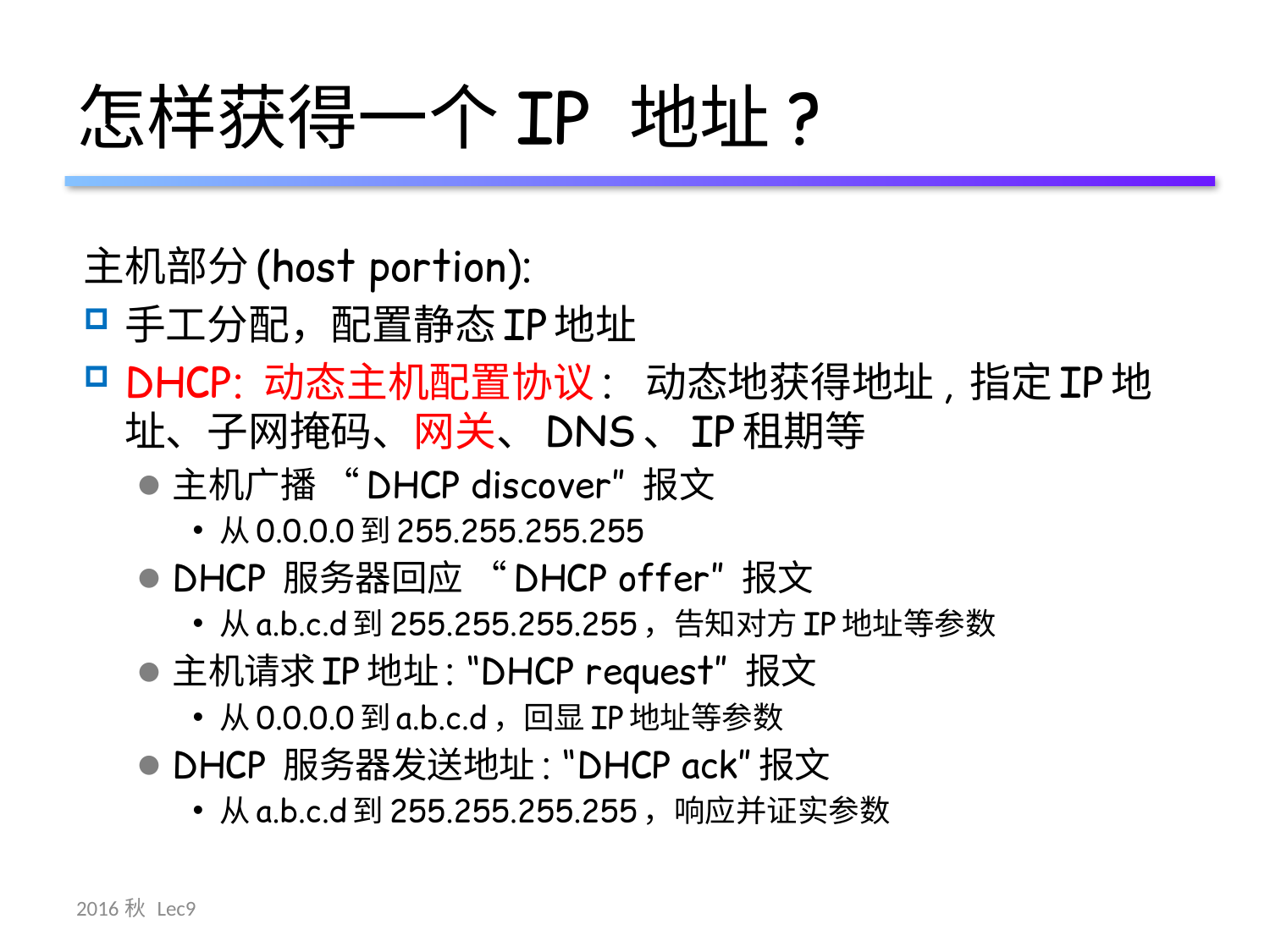

# 怎样获得一个IP 地址?
主机部分(host portion):
手工分配，配置静态IP地址
DHCP: 动态主机配置协议:  动态地获得地址, 指定IP地址、子网掩码、网关、DNS、IP租期等
主机广播 “DHCP discover” 报文
从0.0.0.0到255.255.255.255
DHCP 服务器回应 “DHCP offer” 报文
从a.b.c.d到255.255.255.255，告知对方IP地址等参数
主机请求IP地址: “DHCP request” 报文
从0.0.0.0到a.b.c.d，回显IP地址等参数
DHCP 服务器发送地址: “DHCP ack”报文
从a.b.c.d到255.255.255.255，响应并证实参数
2016秋 Lec9
61